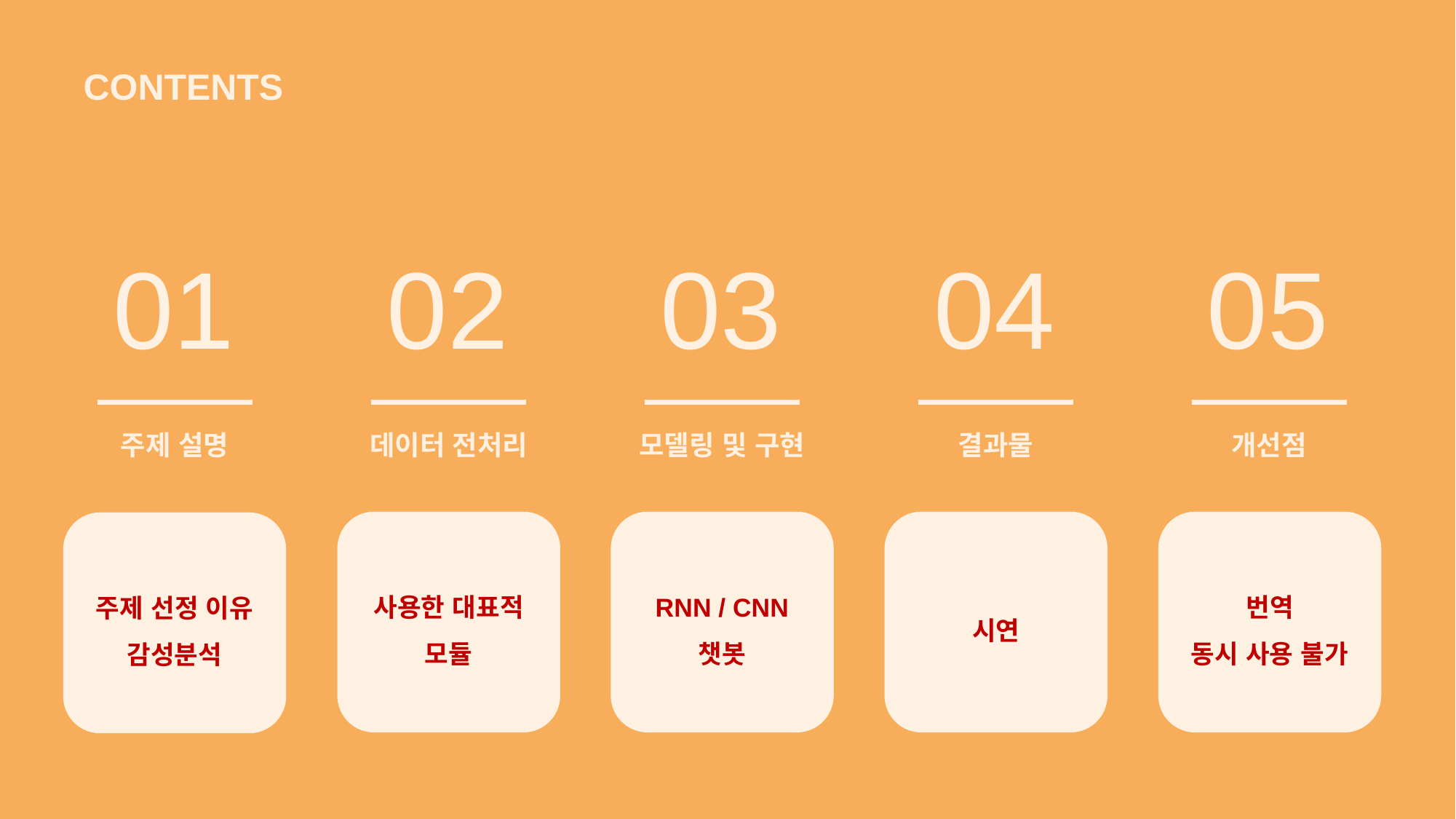

CONTENTS
01
주제 설명
02
데이터 전처리
03
모델링 및 구현
04
결과물
05
개선점
사용한 대표적 모듈
RNN / CNN
챗봇
시연
번역
동시 사용 불가
주제 선정 이유
감성분석